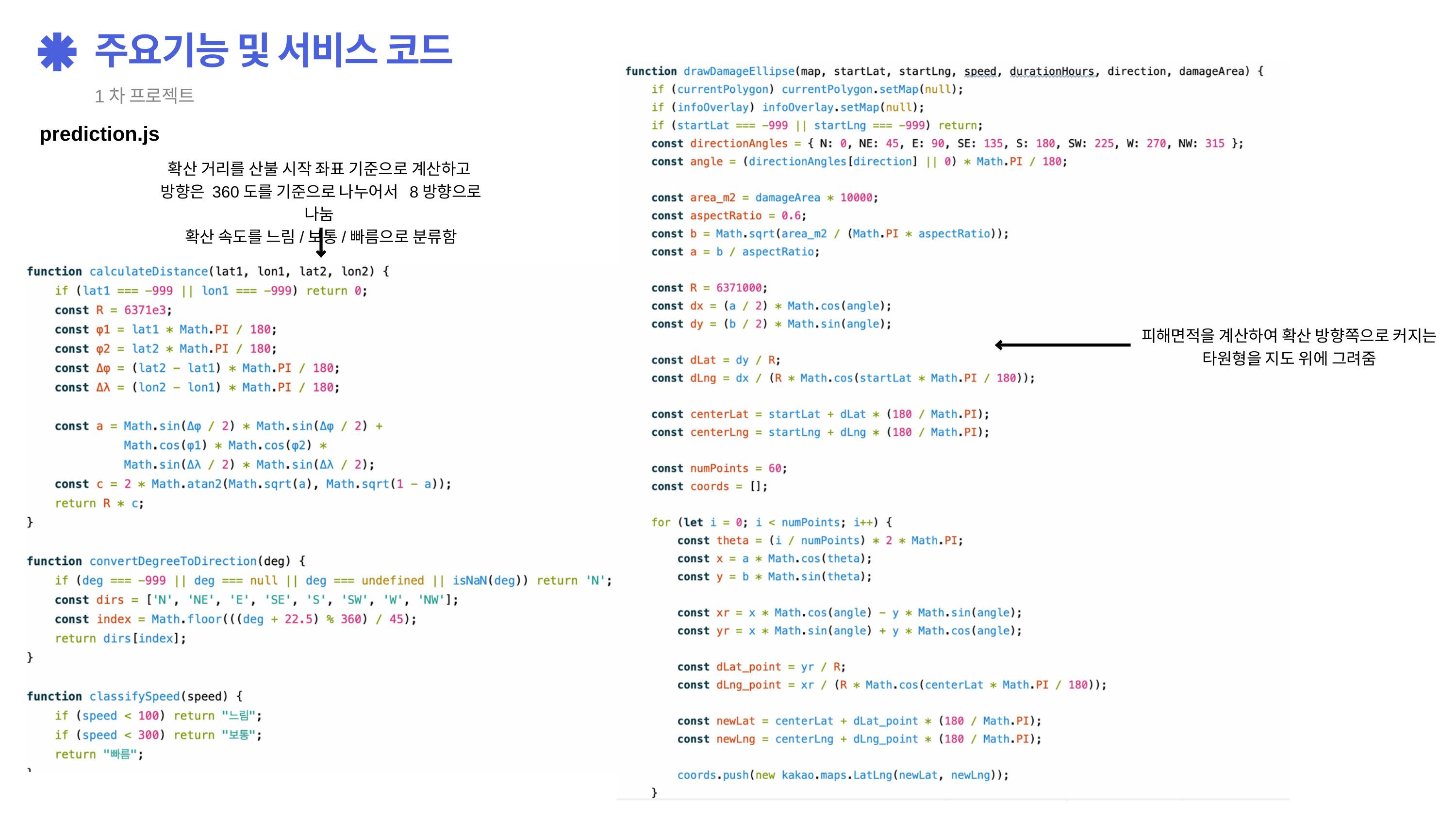

주요기능 및 서비스 코드

1차 프로젝트
prediction.js
확산 거리를 산불 시작 좌표 기준으로 계산하고
방향은 360도를 기준으로 나누어서  8방향으로 나눔
확산 속도를 느림/보통/빠름으로 분류함

피해면적을 계산하여 확산 방향쪽으로 커지는
타원형을 지도 위에 그려줌